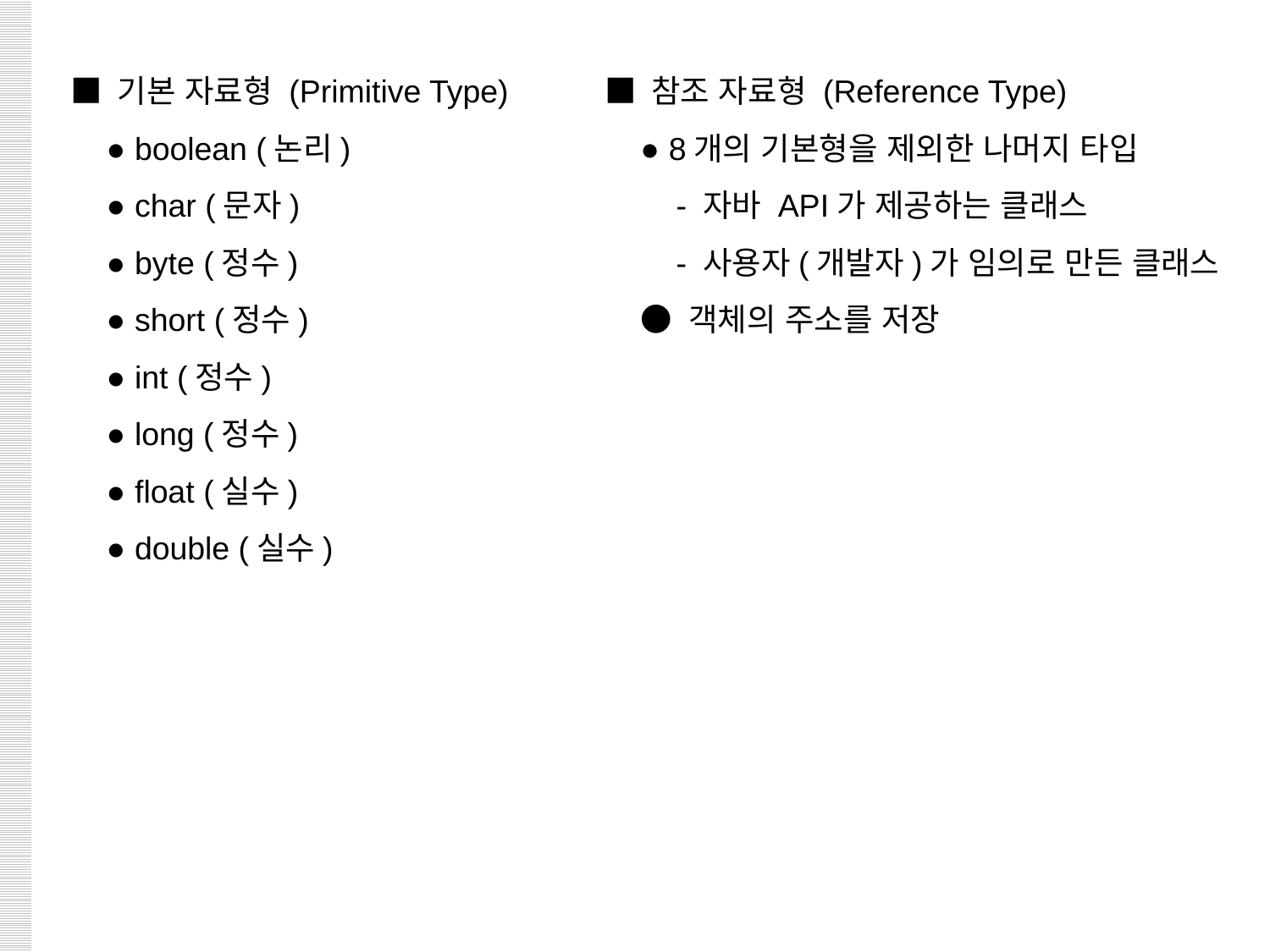

■ 기본 자료형 (Primitive Type)
    ● boolean (논리)
    ● char (문자)
    ● byte (정수)
    ● short (정수)
    ● int (정수)
    ● long (정수)
    ● float (실수)
    ● double (실수)
■ 참조 자료형 (Reference Type)
    ● 8개의 기본형을 제외한 나머지 타입
        - 자바 API가 제공하는 클래스
        - 사용자(개발자)가 임의로 만든 클래스
    ● 객체의 주소를 저장